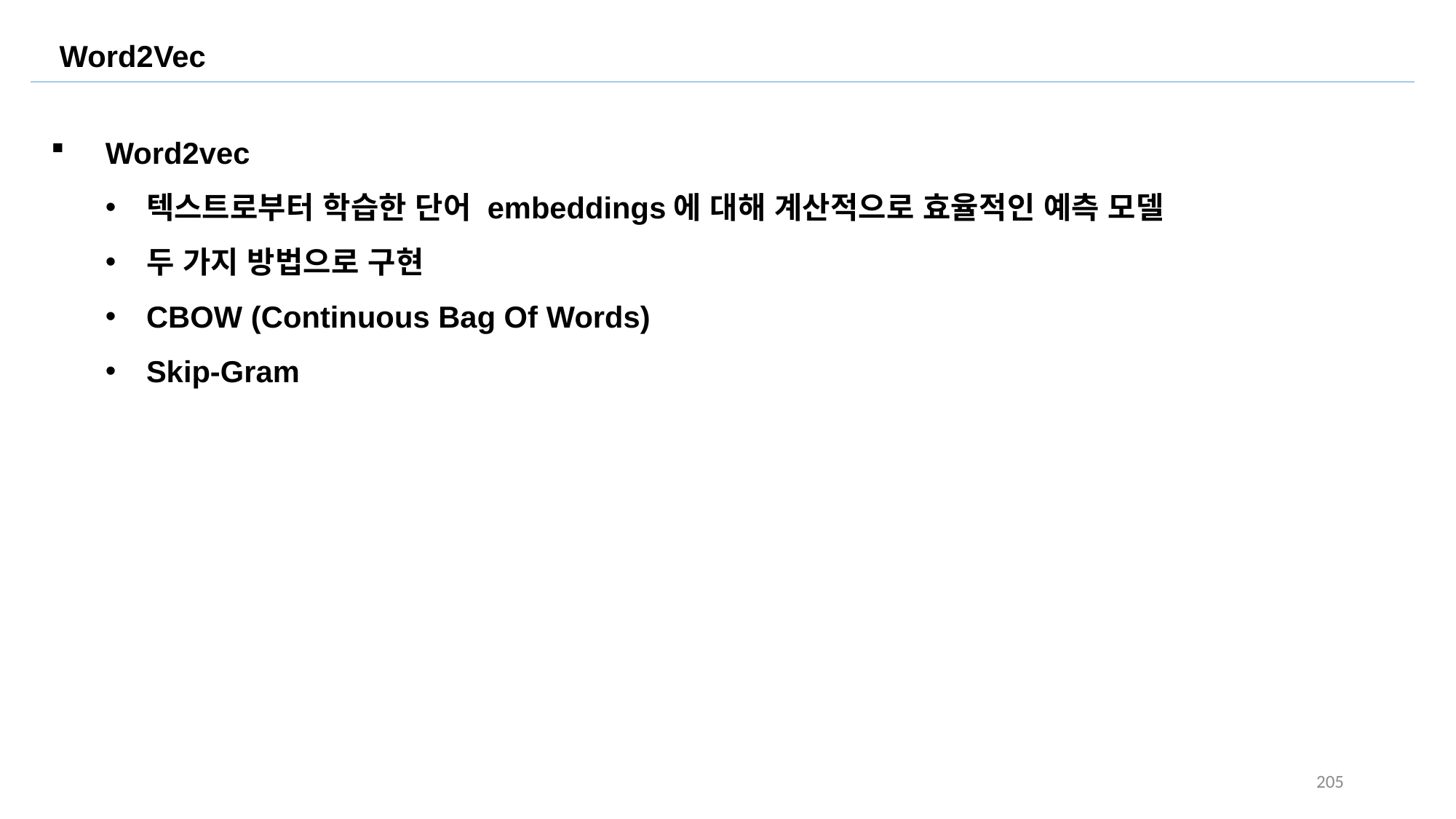

Word2Vec
Word2vec
텍스트로부터 학습한 단어 embeddings에 대해 계산적으로 효율적인 예측 모델
두 가지 방법으로 구현
CBOW (Continuous Bag Of Words)
Skip-Gram
205